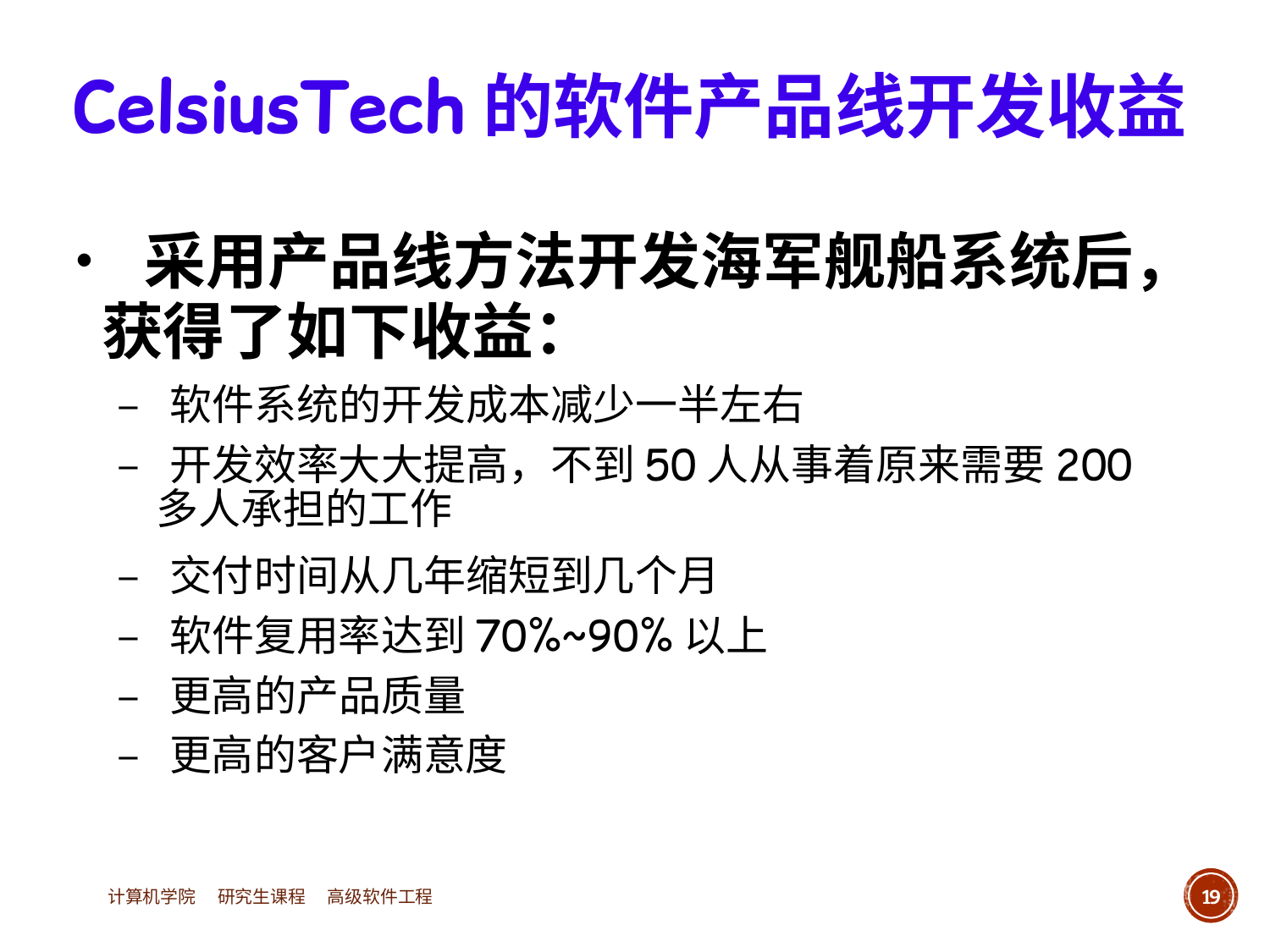

CelsiusTech的软件产品线开发收益

• 采用产品线方法开发海军舰船系统后，
		获得了如下收益：
			–  软件系统的开发成本减少一半左右
			–  开发效率大大提高，不到50人从事着原来需要200
				多人承担的工作
			–  交付时间从几年缩短到几个月
			–  软件复用率达到70%~90%以上
			–  更高的产品质量
			–  更高的客户满意度
计算机学院    研究生课程    高级软件工程
19